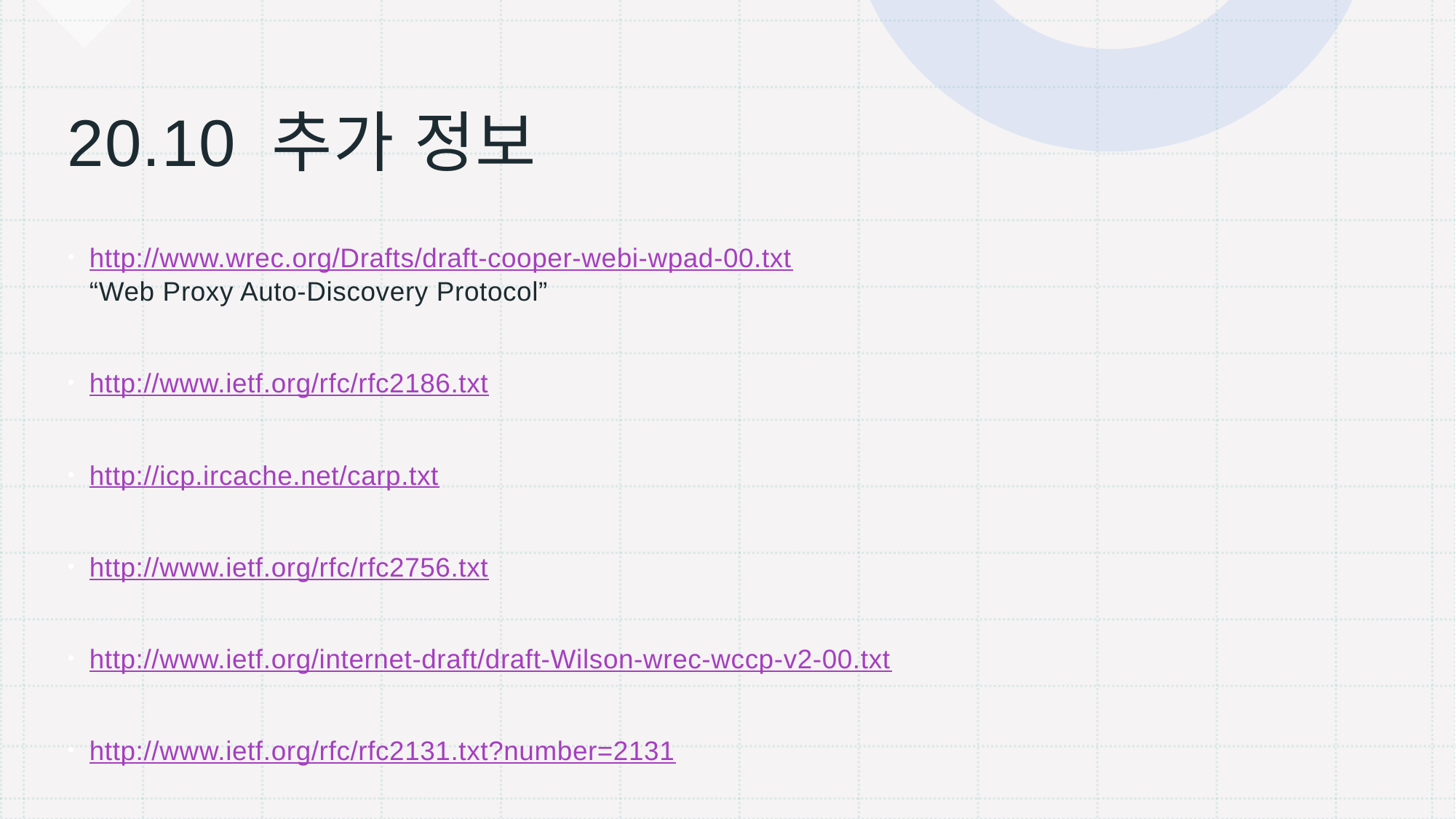

# 20.10 추가 정보
http://www.wrec.org/Drafts/draft-cooper-webi-wpad-00.txt
“Web Proxy Auto-Discovery Protocol”

http://www.ietf.org/rfc/rfc2186.txt

http://icp.ircache.net/carp.txt

http://www.ietf.org/rfc/rfc2756.txt

http://www.ietf.org/internet-draft/draft-Wilson-wrec-wccp-v2-00.txt

http://www.ietf.org/rfc/rfc2131.txt?number=2131